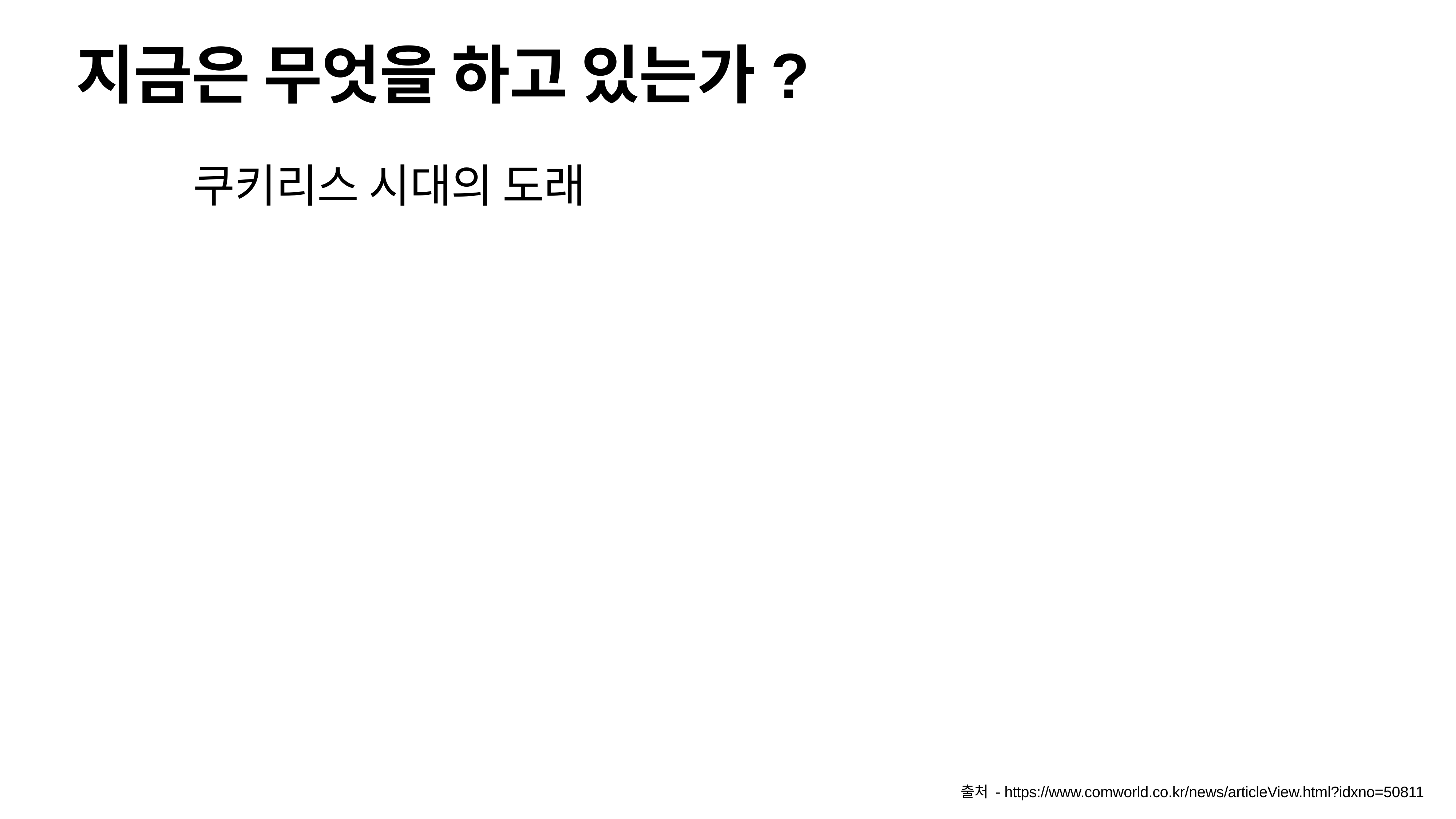

# 지금은 무엇을 하고 있는가?
쿠키리스 시대의 도래
출처 - https://www.comworld.co.kr/news/articleView.html?idxno=50811